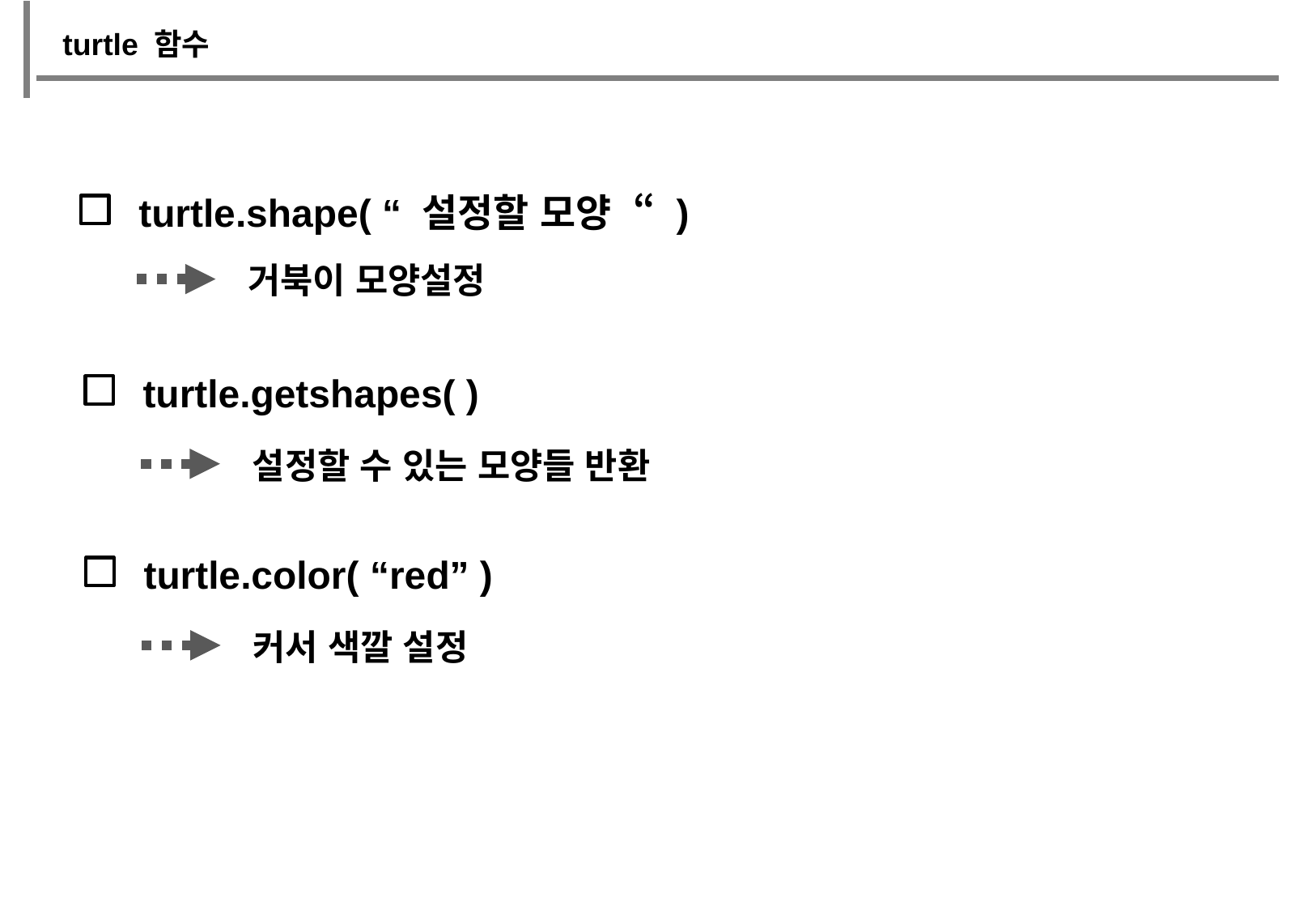

turtle 함수

turtle.shape( “ 설정할 모양  “ )

거북이 모양설정
turtle.getshapes( )

설정할 수 있는 모양들 반환
turtle.color( “red” )

커서 색깔 설정